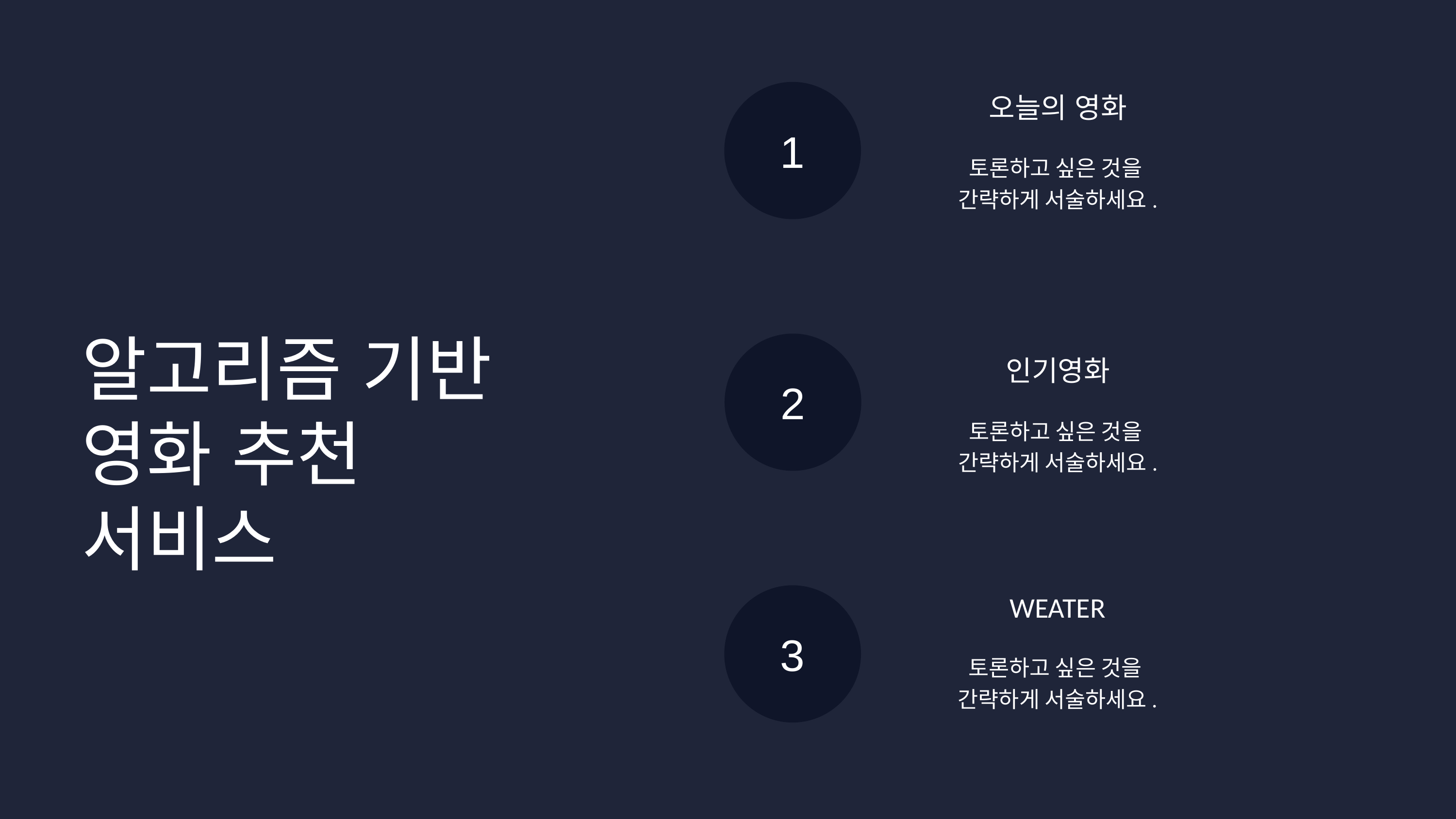

1
오늘의 영화
토론하고 싶은 것을
간략하게 서술하세요.
알고리즘 기반
영화 추천 서비스

2
인기영화
토론하고 싶은 것을
간략하게 서술하세요.
WEATER

3
토론하고 싶은 것을
간략하게 서술하세요.